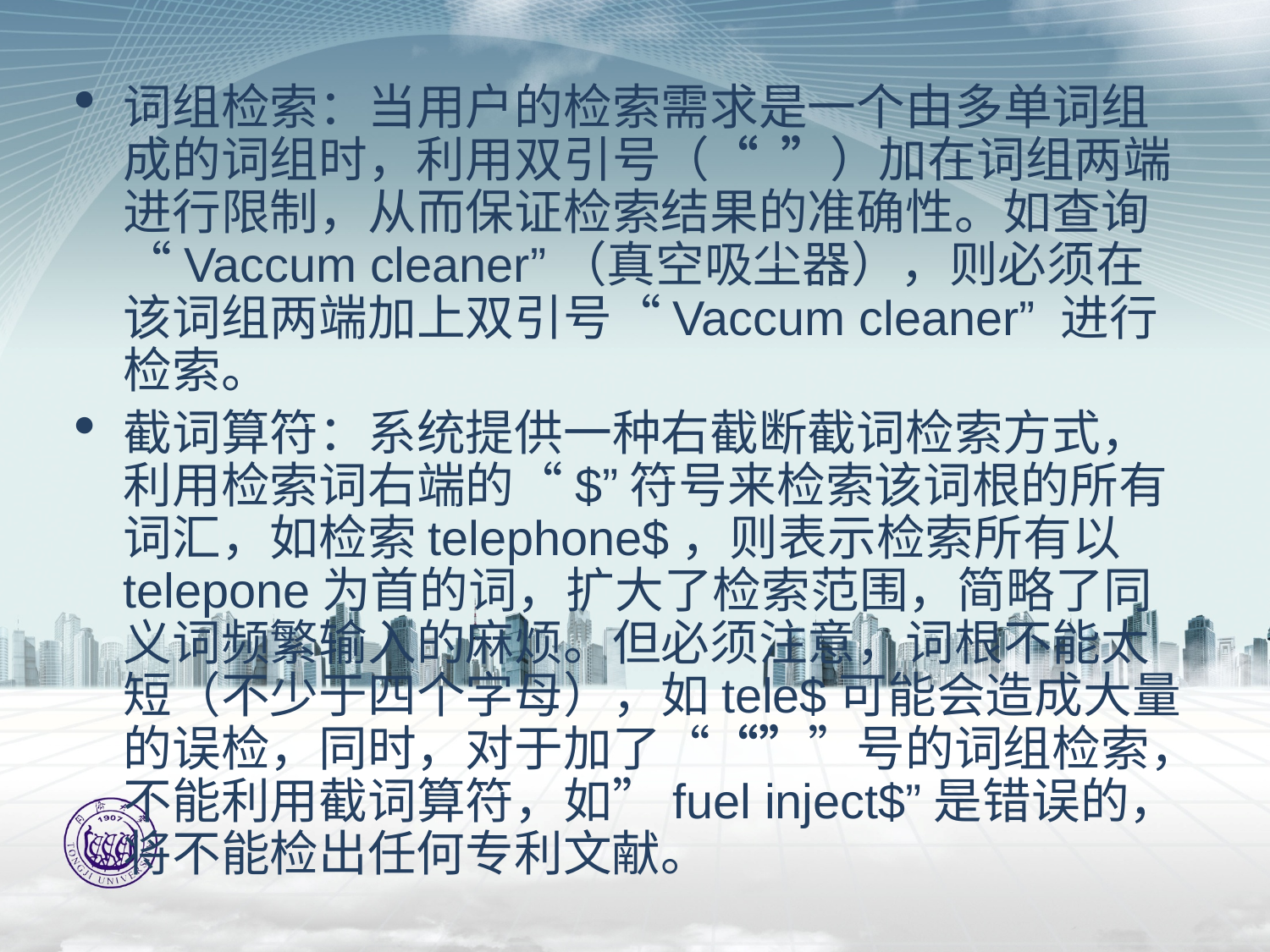

词组检索：当用户的检索需求是一个由多单词组成的词组时，利用双引号（“  ”）加在词组两端进行限制，从而保证检索结果的准确性。如查询“Vaccum cleaner”（真空吸尘器），则必须在该词组两端加上双引号“Vaccum cleaner” 进行检索。
截词算符：系统提供一种右截断截词检索方式，利用检索词右端的“$”符号来检索该词根的所有词汇，如检索telephone$，则表示检索所有以telepone为首的词，扩大了检索范围，简略了同义词频繁输入的麻烦。但必须注意，词根不能太短（不少于四个字母），如tele$可能会造成大量的误检，同时，对于加了““””号的词组检索，不能利用截词算符，如”fuel inject$”是错误的，将不能检出任何专利文献。